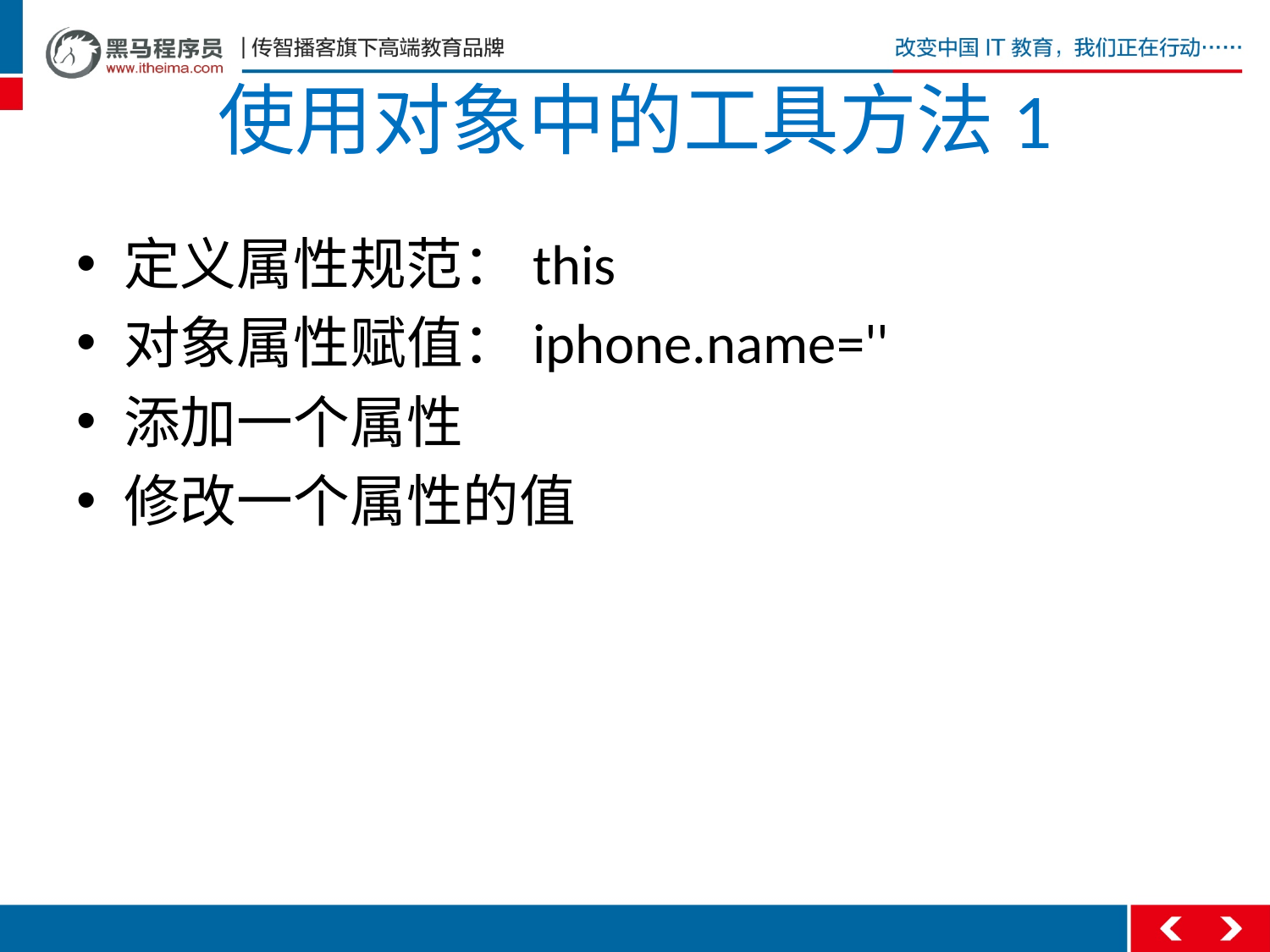

# 使用对象中的工具方法1
定义属性规范：this
对象属性赋值：iphone.name=''
添加一个属性
修改一个属性的值